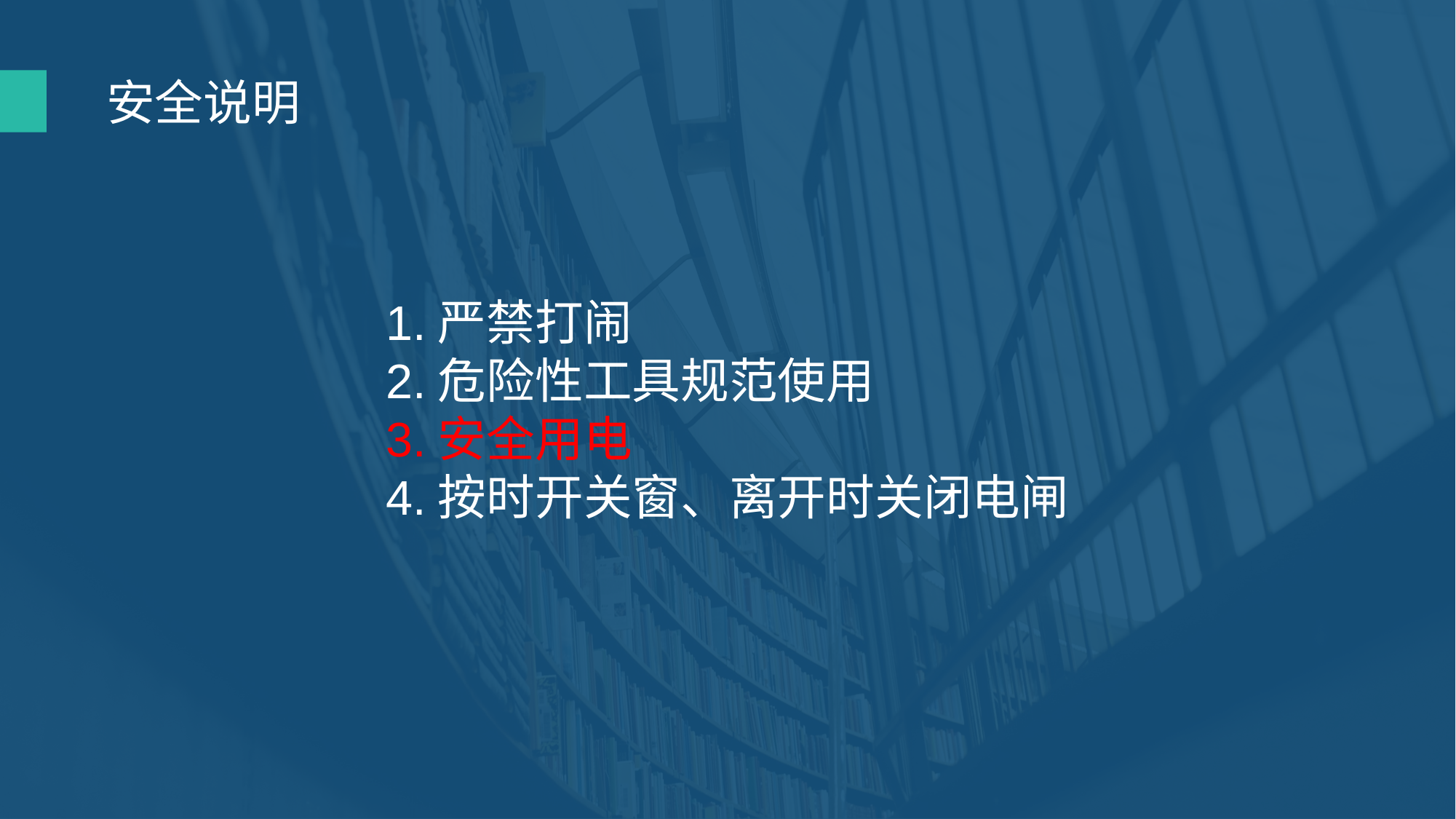

安全说明
1.严禁打闹
2.危险性工具规范使用
3.安全用电
4.按时开关窗、离开时关闭电闸